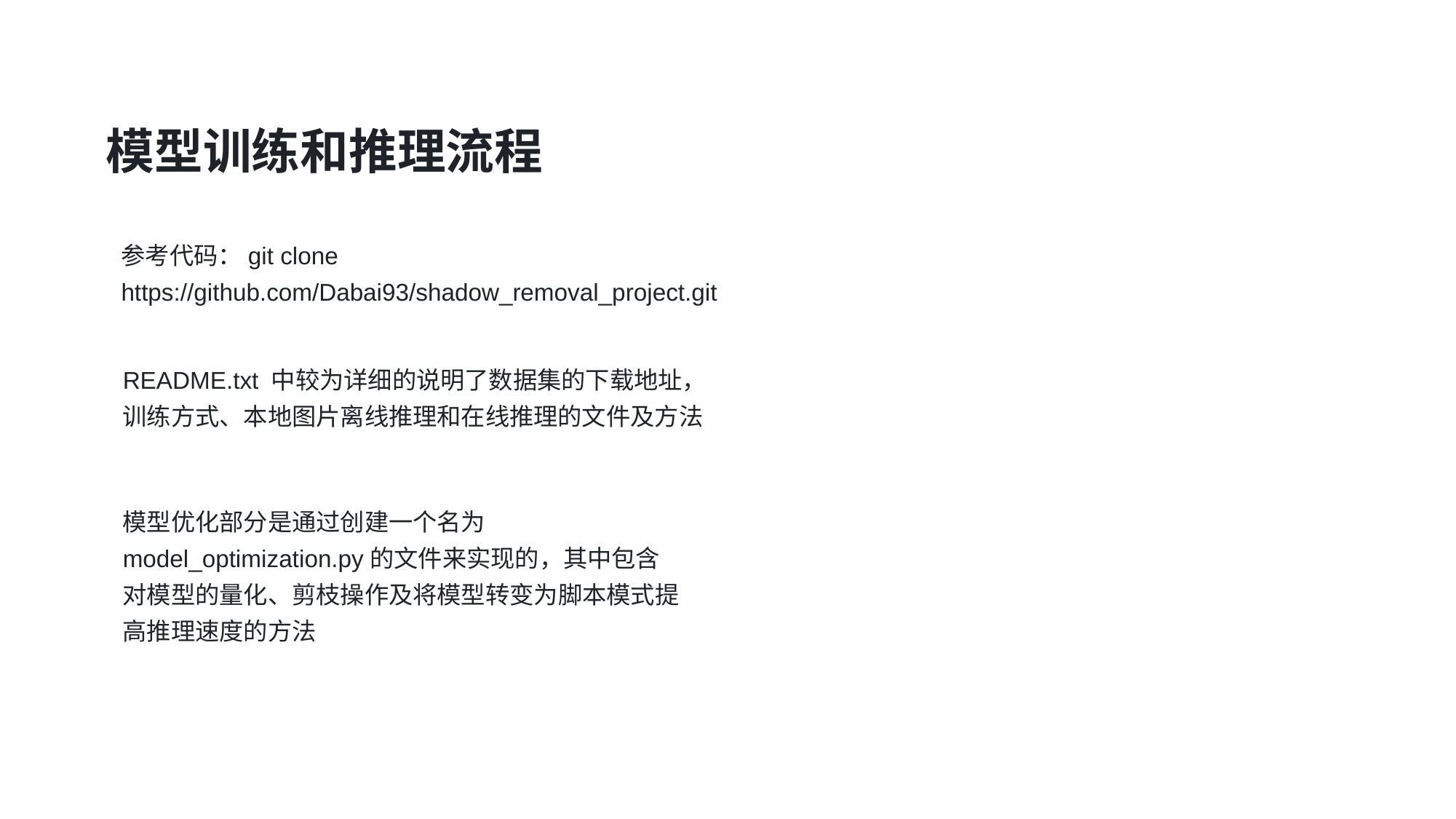

模型训练和推理流程
参考代码：git clone https://github.com/Dabai93/shadow_removal_project.git
README.txt 中较为详细的说明了数据集的下载地址，训练方式、本地图片离线推理和在线推理的文件及方法
模型优化部分是通过创建一个名为model_optimization.py的文件来实现的，其中包含对模型的量化、剪枝操作及将模型转变为脚本模式提高推理速度的方法